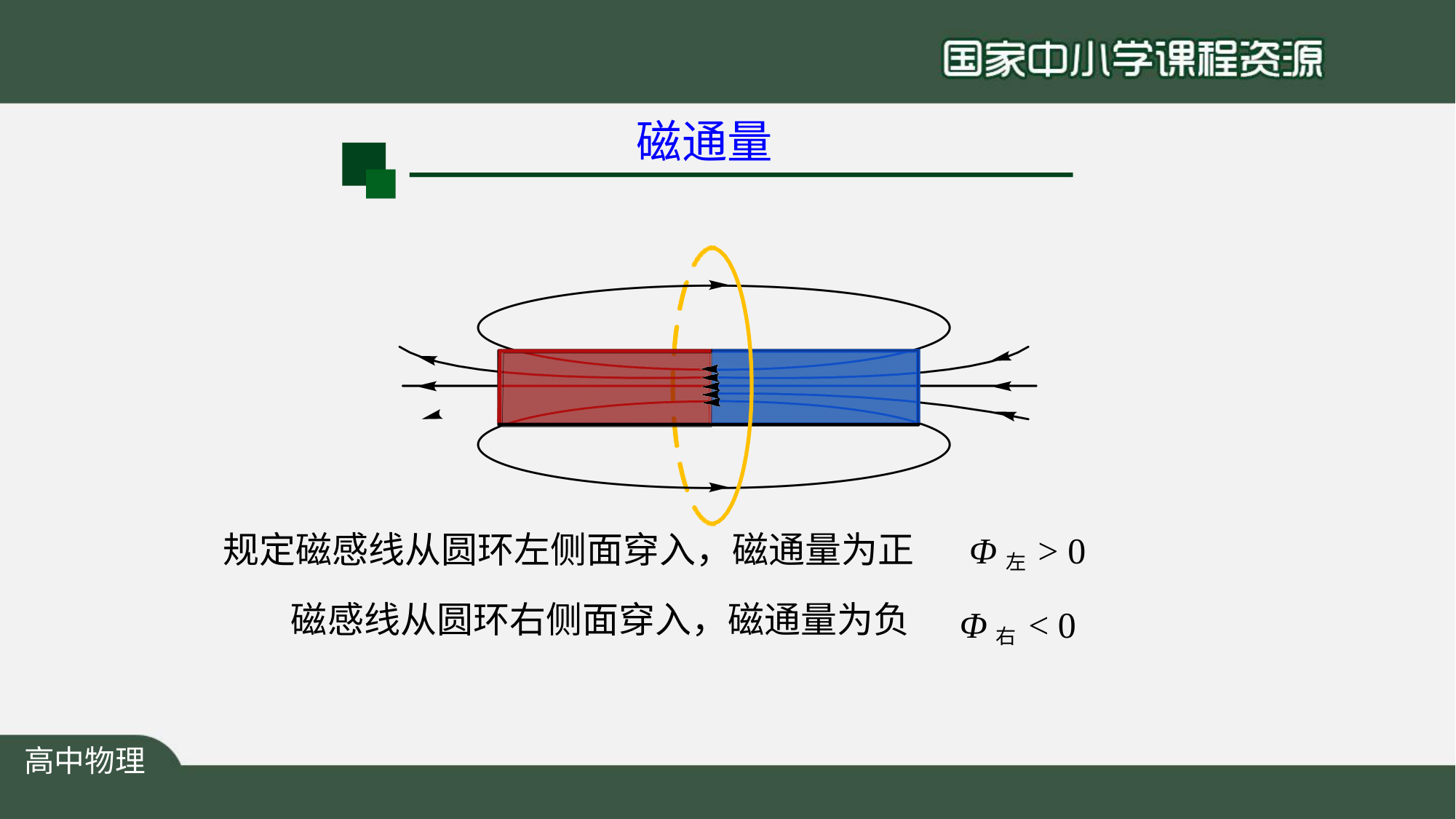

# 磁通量

Φ左 > 0
Φ右 < 0

规定磁感线从圆环左侧面穿入，磁通量为正
磁感线从圆环右侧面穿入，磁通量为负
高中物理